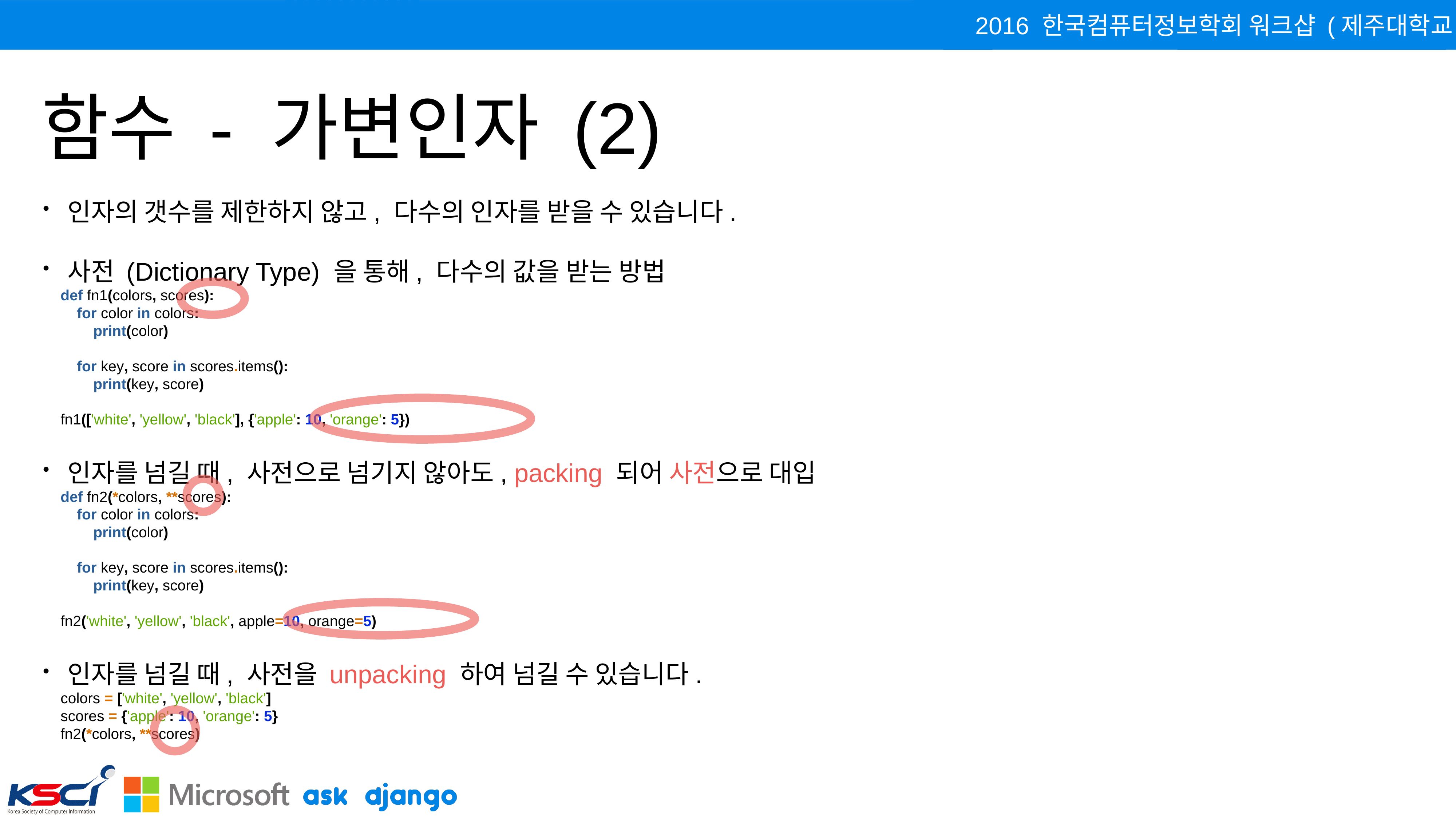

# 함수 - 가변인자 (2)
인자의 갯수를 제한하지 않고, 다수의 인자를 받을 수 있습니다.
사전 (Dictionary Type) 을 통해, 다수의 값을 받는 방법
def fn1(colors, scores):
    for color in colors:
        print(color)

    for key, score in scores.items():
        print(key, score)

fn1(['white', 'yellow', 'black'], {'apple': 10, 'orange': 5})
인자를 넘길 때, 사전으로 넘기지 않아도, packing 되어 사전으로 대입
def fn2(*colors, **scores):
    for color in colors:
        print(color)

    for key, score in scores.items():
        print(key, score)

fn2('white', 'yellow', 'black', apple=10, orange=5)
인자를 넘길 때, 사전을 unpacking 하여 넘길 수 있습니다.
colors = ['white', 'yellow', 'black']
scores = {'apple': 10, 'orange': 5}
fn2(*colors, **scores)